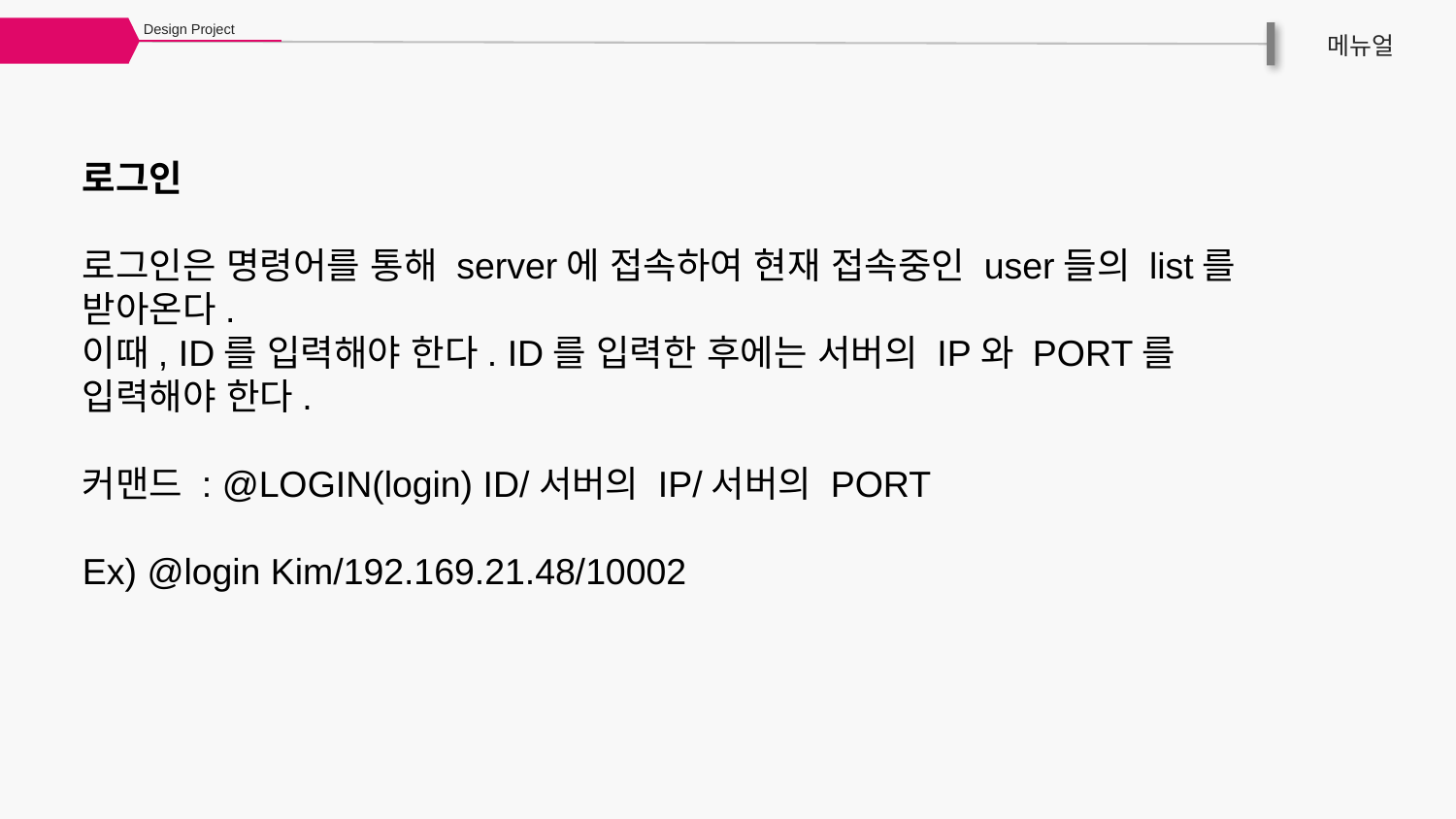

Design Project

메뉴얼

로그인

로그인은 명령어를 통해 server에 접속하여 현재 접속중인 user들의 list를 받아온다.
이때, ID를 입력해야 한다. ID를 입력한 후에는 서버의 IP와 PORT를 입력해야 한다.

커맨드 : @LOGIN(login) ID/서버의 IP/서버의 PORT

Ex) @login Kim/192.169.21.48/10002